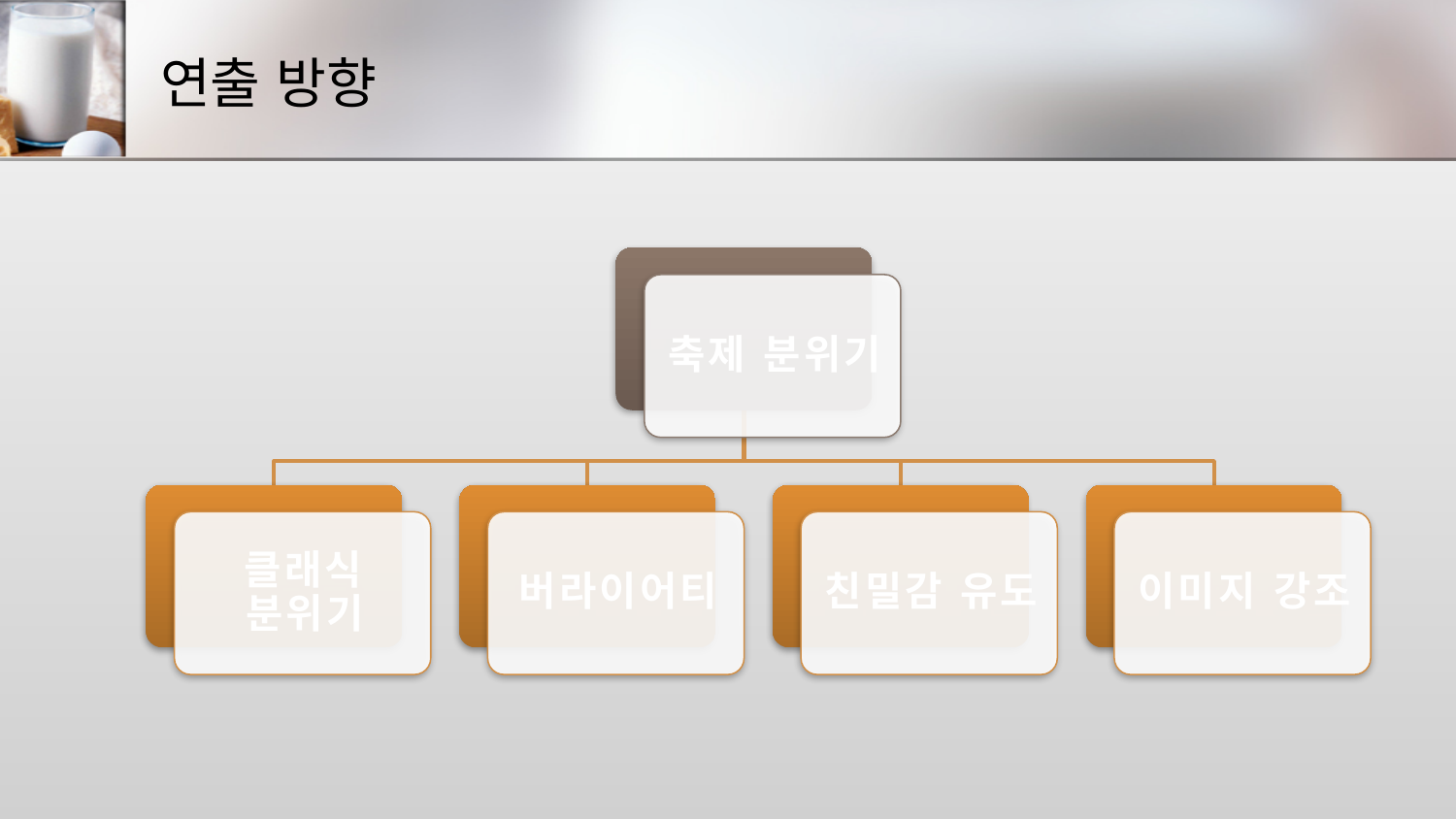

# 연출 방향
축제 분위기
이미지 강조
친밀감 유도
버라이어티
클래식 분위기